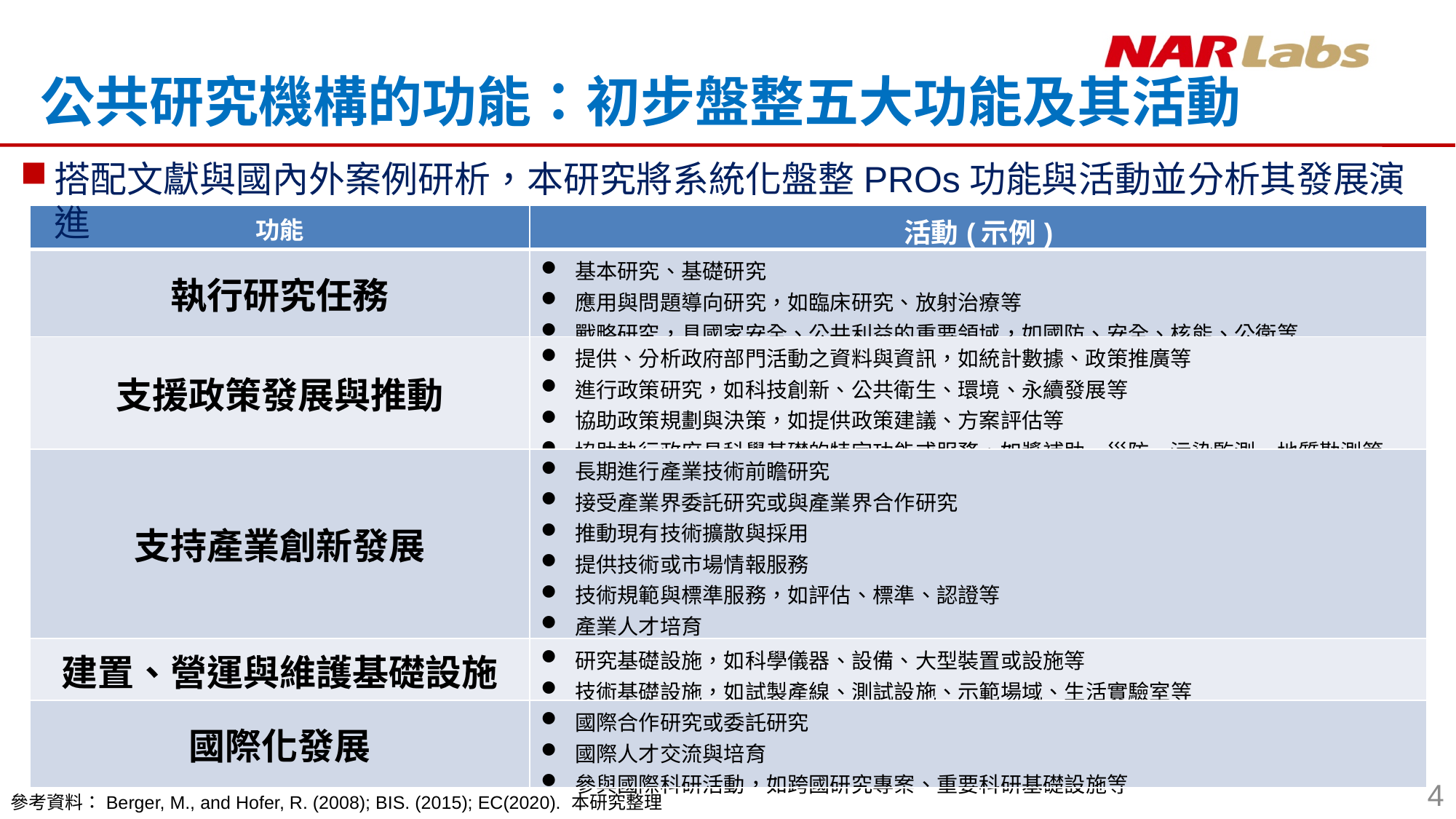

公共研究機構的功能：初步盤整五大功能及其活動
搭配文獻與國內外案例研析，本研究將系統化盤整PROs功能與活動並分析其發展演進
| 功能 | 活動(示例) |
| --- | --- |
| 執行研究任務 | 基本研究、基礎研究 應用與問題導向研究，如臨床研究、放射治療等 戰略研究，具國家安全、公共利益的重要領域，如國防、安全、核能、公衛等 |
| 支援政策發展與推動 | 提供、分析政府部門活動之資料與資訊，如統計數據、政策推廣等 進行政策研究，如科技創新、公共衛生、環境、永續發展等 協助政策規劃與決策，如提供政策建議、方案評估等 協助執行政府具科學基礎的特定功能或服務，如獎補助、災防、污染監測、地質勘測等 |
| 支持產業創新發展 | 長期進行產業技術前瞻研究 接受產業界委託研究或與產業界合作研究 推動現有技術擴散與採用 提供技術或市場情報服務 技術規範與標準服務，如評估、標準、認證等 產業人才培育 支援或投入新創事業發展 |
| 建置、營運與維護基礎設施 | 研究基礎設施，如科學儀器、設備、大型裝置或設施等 技術基礎設施，如試製產線、測試設施、示範場域、生活實驗室等 |
| 國際化發展 | 國際合作研究或委託研究 國際人才交流與培育 參與國際科研活動，如跨國研究專案、重要科研基礎設施等 |
4
參考資料：Berger, M., and Hofer, R. (2008); BIS. (2015); EC(2020). 本研究整理